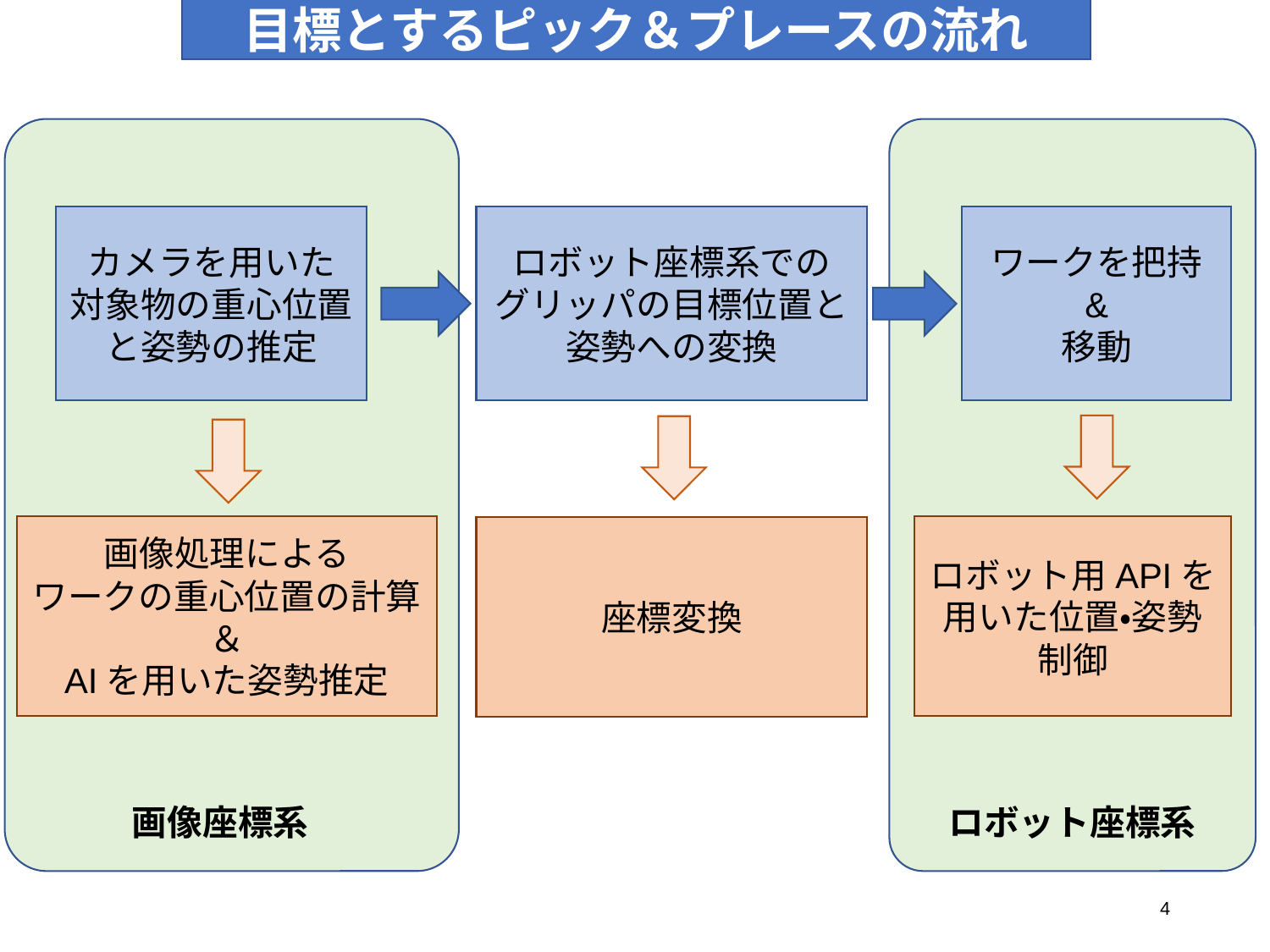

目標とするピック＆プレースの流れ

カメラを用いた
対象物の重心位置と姿勢の推定
ロボット座標系での
グリッパの目標位置と姿勢への変換
ワークを把持
&
移動

画像処理による
ワークの重心位置の計算
＆
AIを用いた姿勢推定
ロボット用APIを用いた位置・姿勢制御
座標変換
画像座標系
ロボット座標系
4